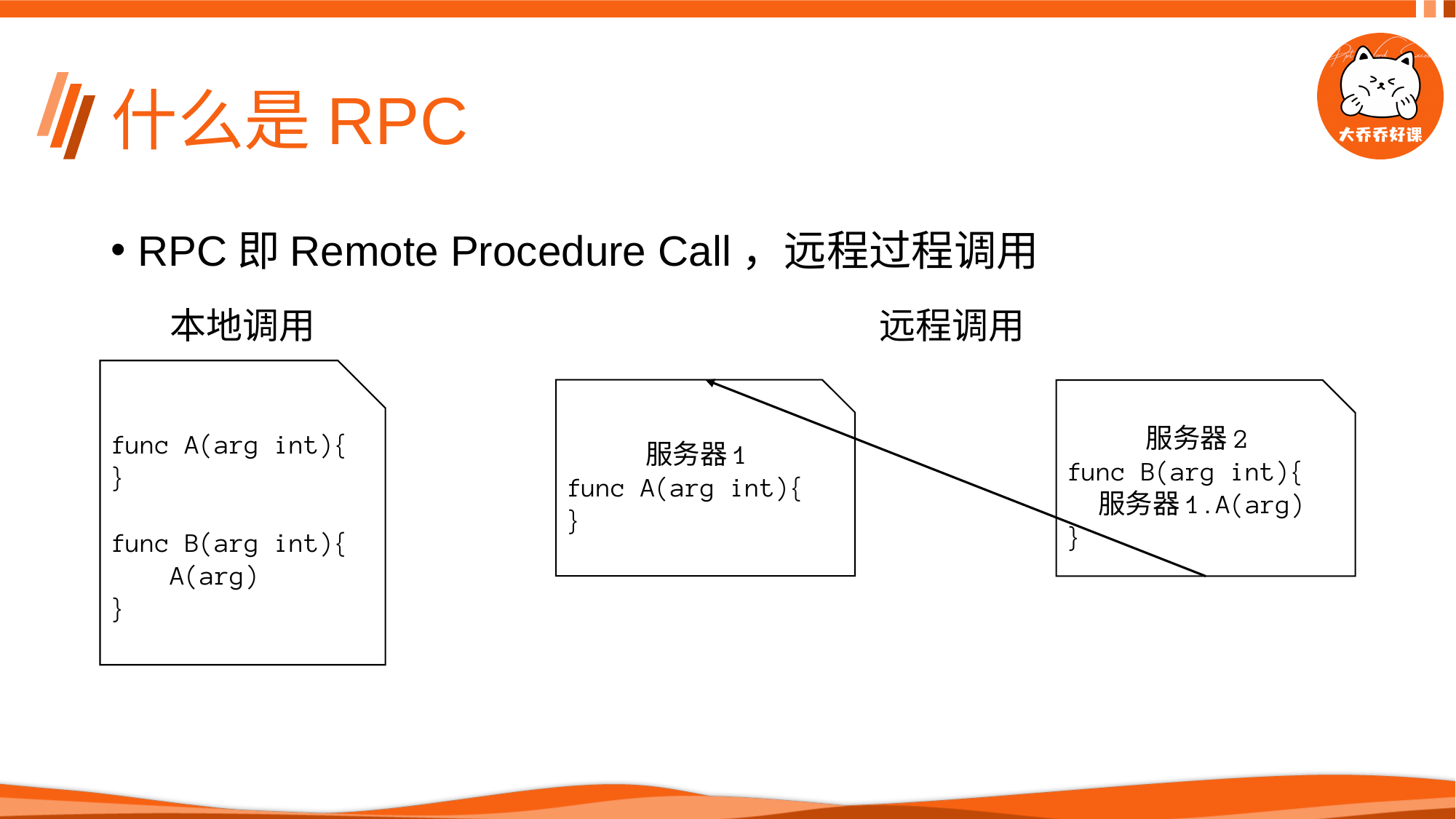

# 什么是RPC
RPC即Remote Procedure Call，远程过程调用
本地调用
远程调用
func A(arg int){
}

func B(arg int){
    A(arg)
}
服务器1
func A(arg int){
}
服务器2
func B(arg int){
    服务器1.A(arg)
}